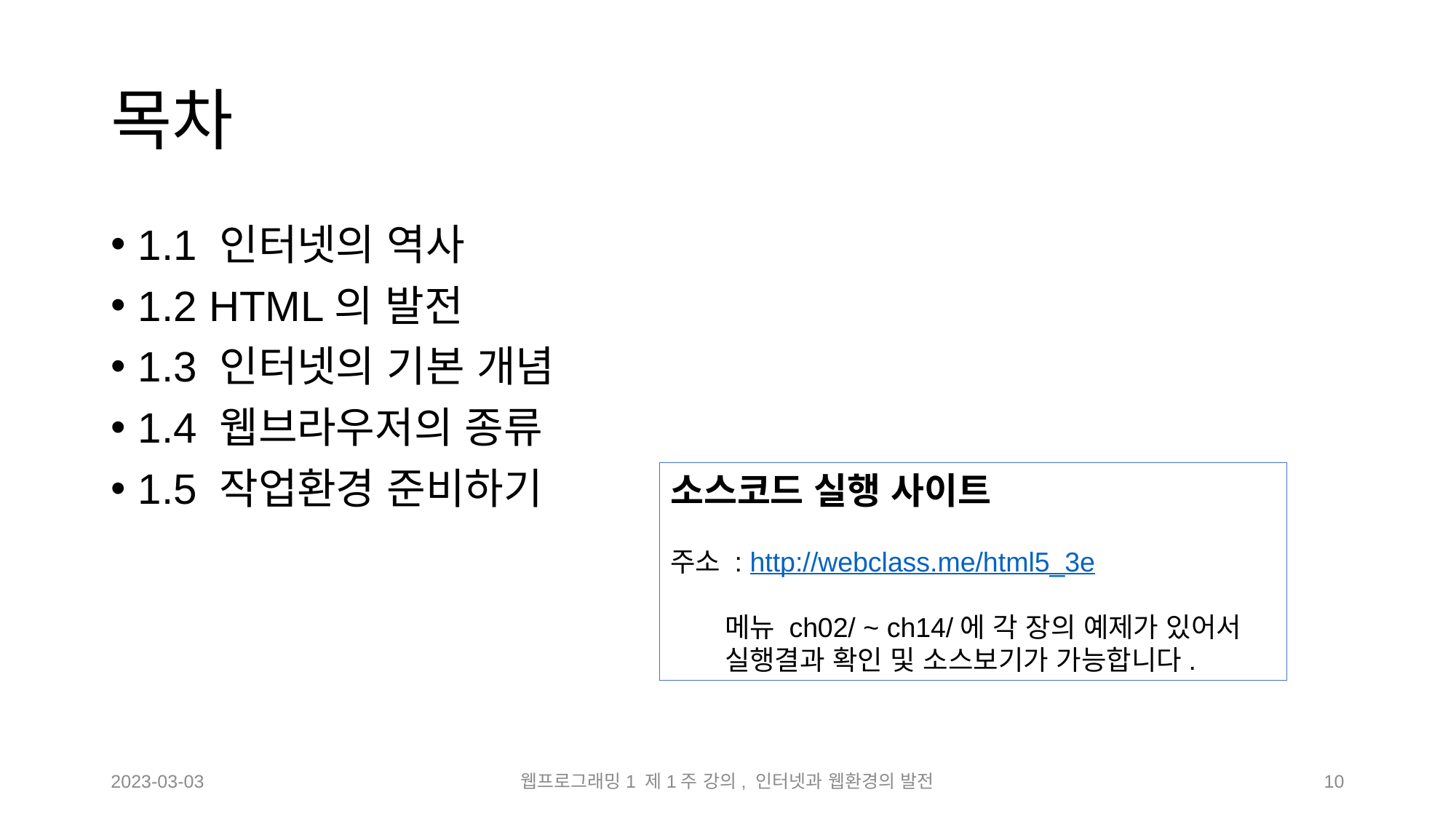

# 목차
1.1 인터넷의 역사
1.2 HTML의 발전
1.3 인터넷의 기본 개념
1.4 웹브라우저의 종류
1.5 작업환경 준비하기
소스코드 실행 사이트

주소 : http://webclass.me/html5_3e

메뉴 ch02/ ~ ch14/에 각 장의 예제가 있어서 실행결과 확인 및 소스보기가 가능합니다.
10
2023-03-03
웹프로그래밍1 제1주 강의, 인터넷과 웹환경의 발전